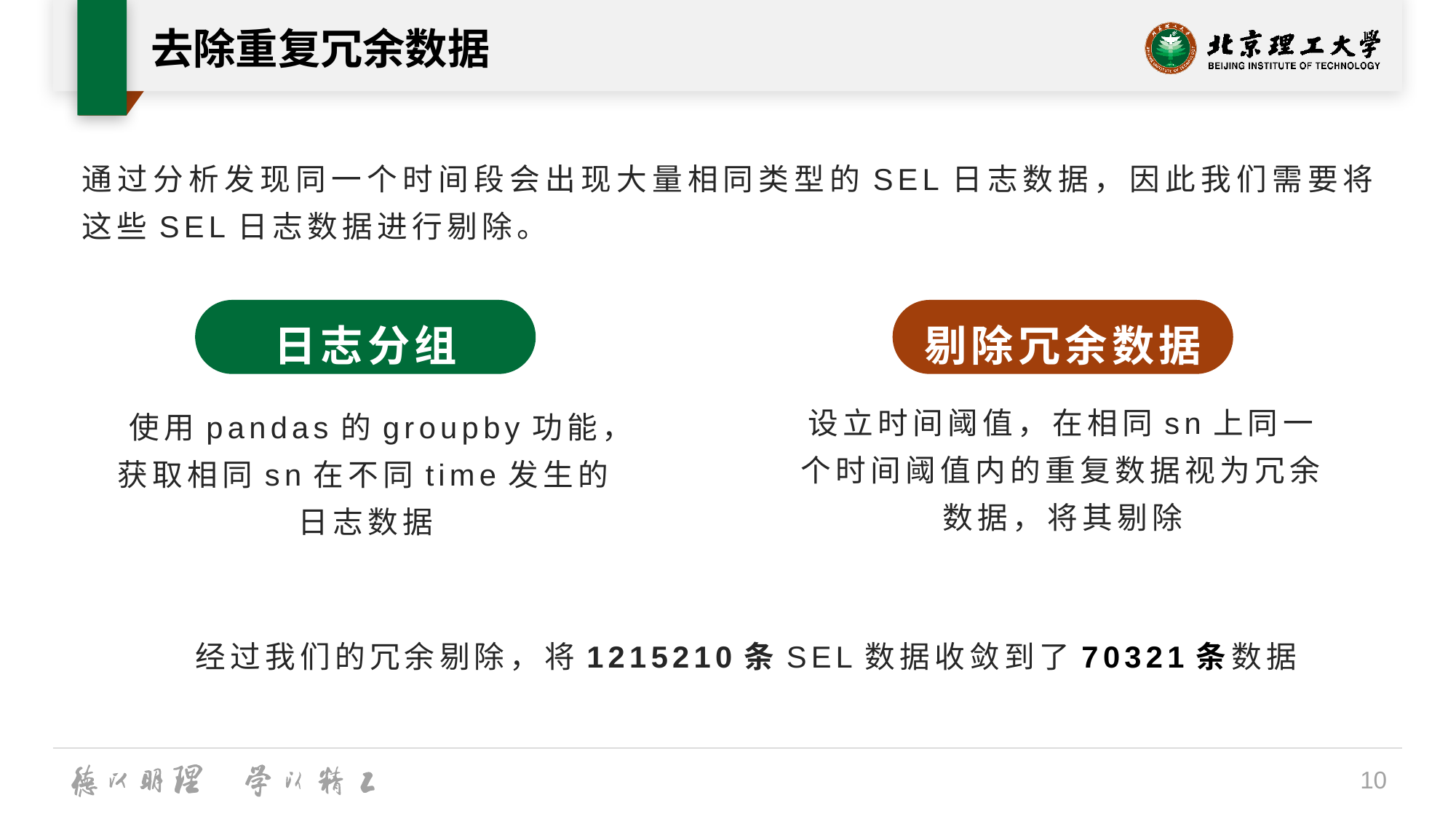

# 去除重复冗余数据
通过分析发现同一个时间段会出现大量相同类型的SEL日志数据，因此我们需要将这些SEL日志数据进行剔除。
日志分组
剔除冗余数据
设立时间阈值，在相同sn上同一个时间阈值内的重复数据视为冗余数据，将其剔除
使用pandas的groupby功能，获取相同sn在不同time发生的日志数据
经过我们的冗余剔除，将1215210条SEL数据收敛到了70321条数据